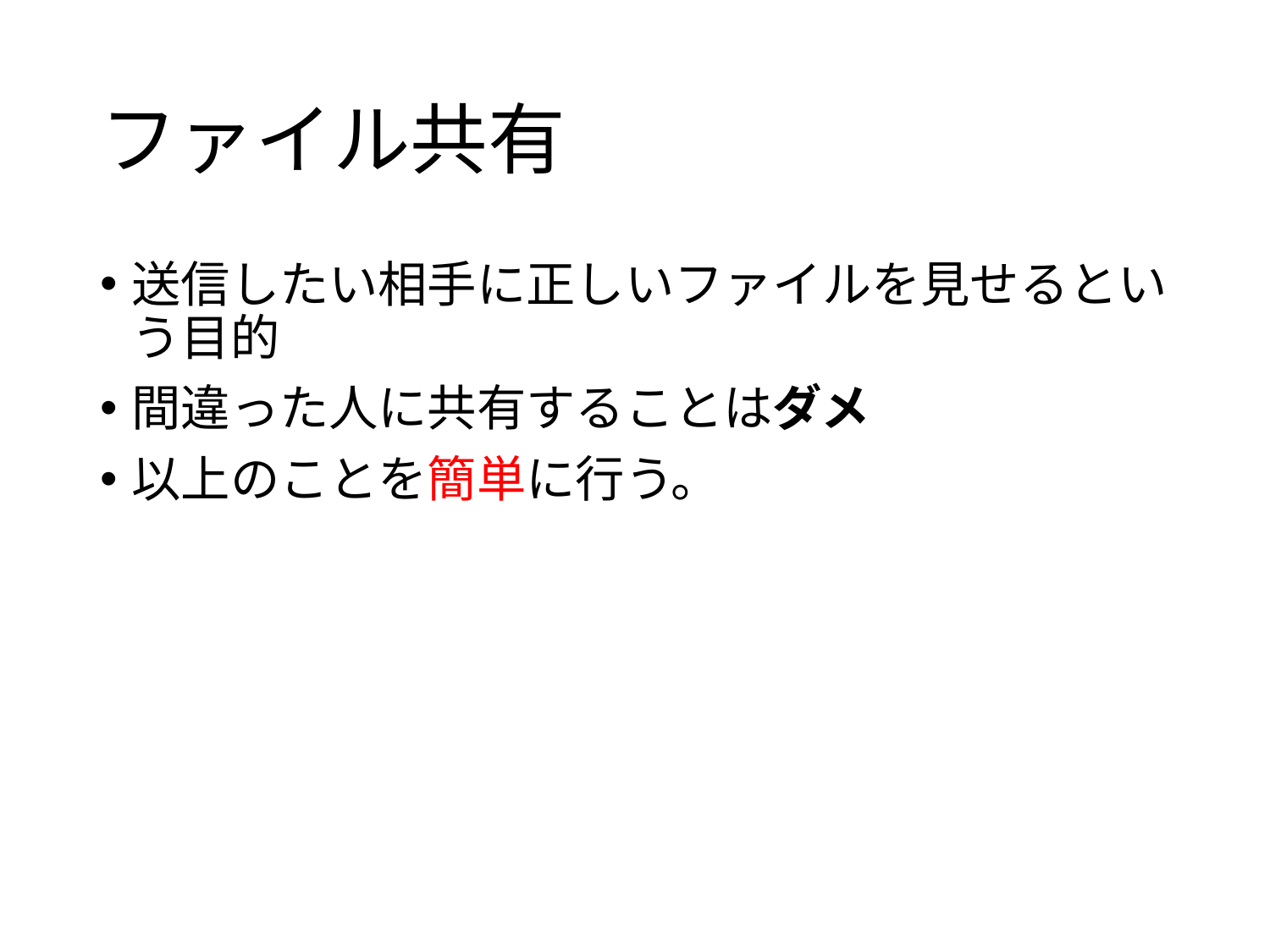

# ファイル共有
送信したい相手に正しいファイルを見せるという目的
間違った人に共有することはダメ
以上のことを簡単に行う。